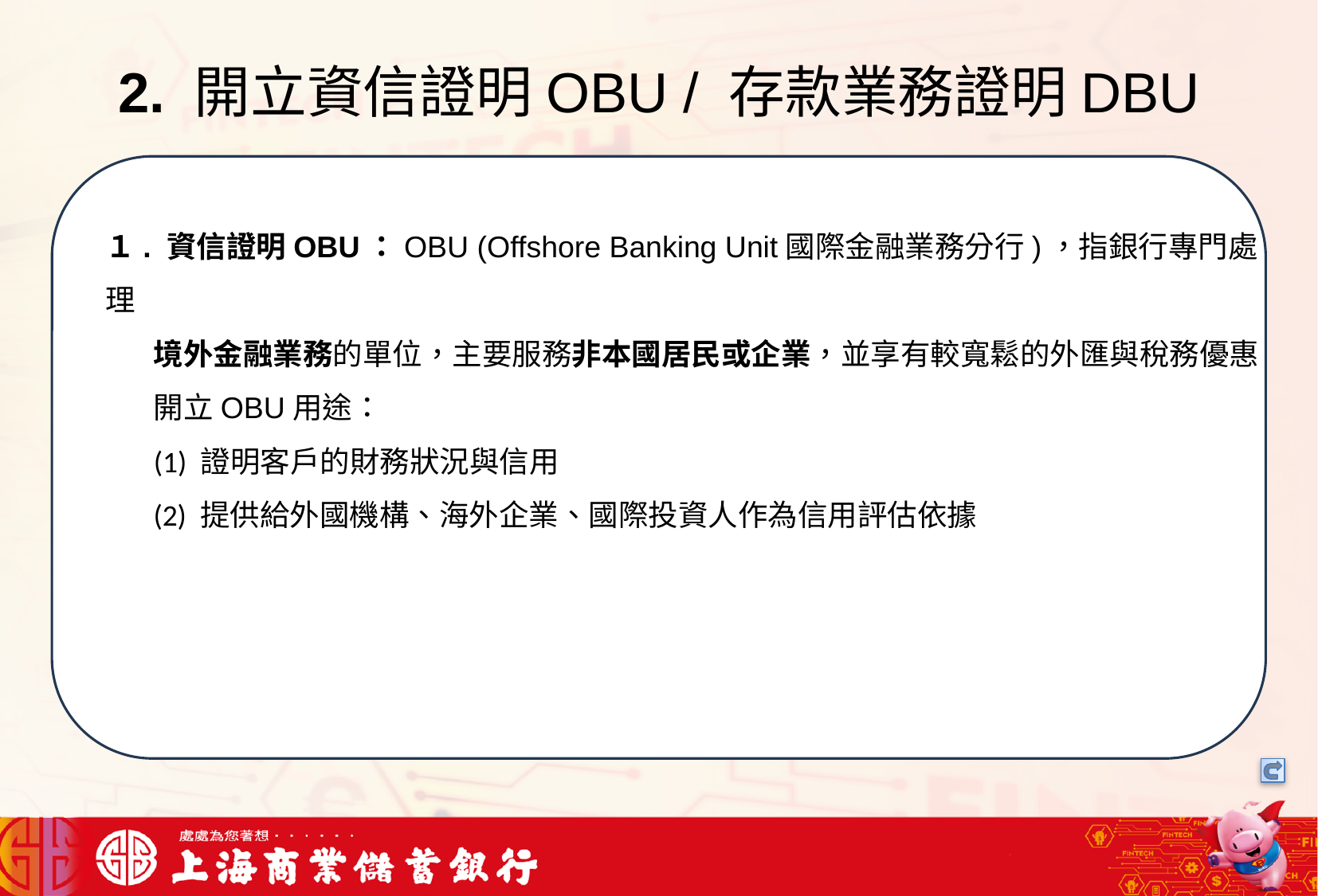

# 2. 開立資信證明OBU / 存款業務證明DBU
我們可以將信用卡相關資料存在一個檔案中，將這些檔案中的文字進行詞向量的轉換，把文字轉成數字向量存在向量資料庫中，透過檢索器在向量資料庫搜尋與用戶問題最接近的資訊，透過生成器，生成最合適的答案回覆用戶
１. 資信證明OBU：OBU (Offshore Banking Unit國際金融業務分行)，指銀行專門處理
      境外金融業務的單位，主要服務非本國居民或企業，並享有較寬鬆的外匯與稅務優惠
      開立OBU用途：
      (1) 證明客戶的財務狀況與信用
       (2) 提供給外國機構、海外企業、國際投資人作為信用評估依據